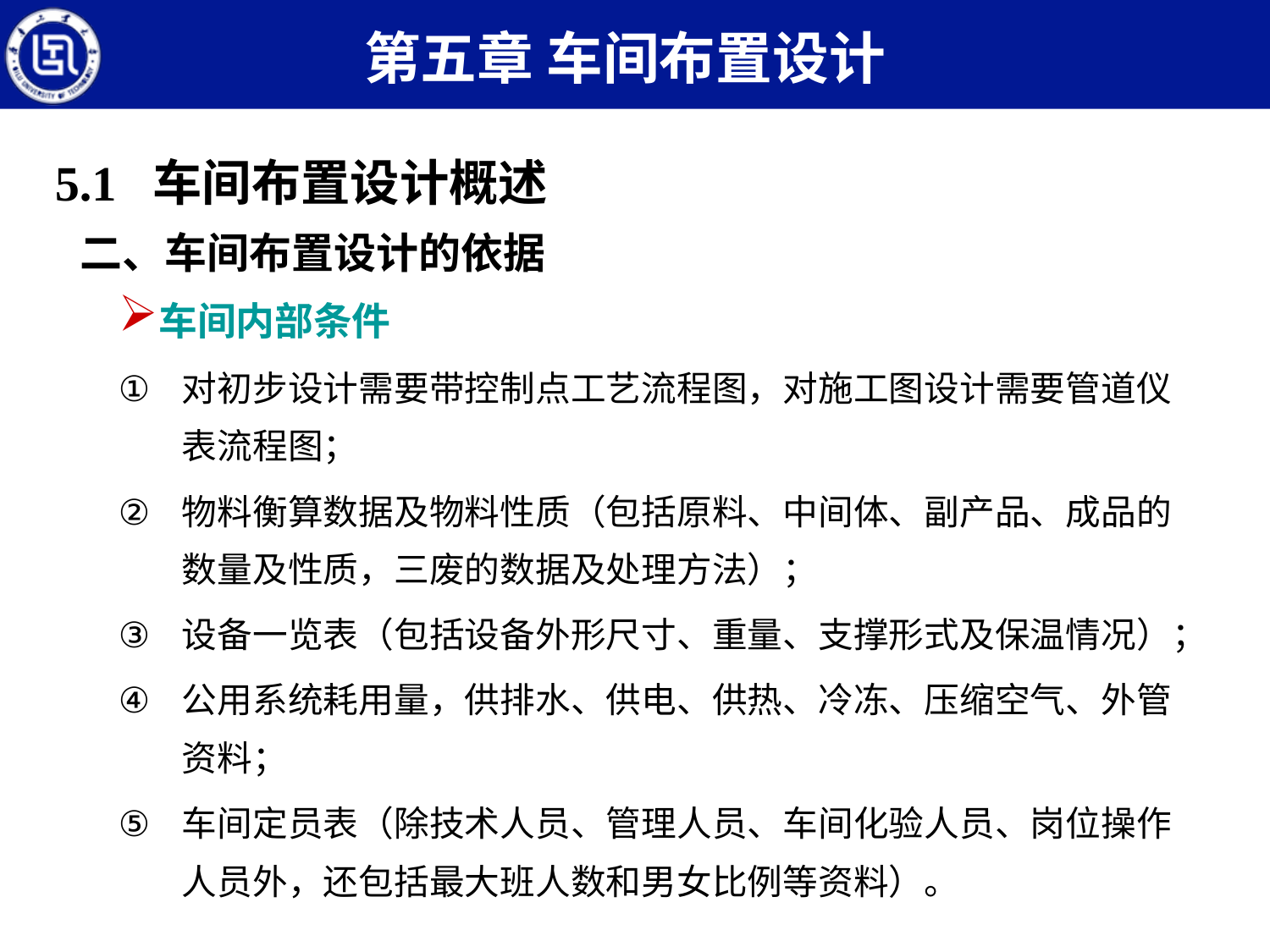

第五章 车间布置设计
5.1  车间布置设计概述
二、车间布置设计的依据
车间内部条件
对初步设计需要带控制点工艺流程图，对施工图设计需要管道仪表流程图；
物料衡算数据及物料性质（包括原料、中间体、副产品、成品的数量及性质，三废的数据及处理方法）；
设备一览表（包括设备外形尺寸、重量、支撑形式及保温情况）；
公用系统耗用量，供排水、供电、供热、冷冻、压缩空气、外管资料；
车间定员表（除技术人员、管理人员、车间化验人员、岗位操作人员外，还包括最大班人数和男女比例等资料）。